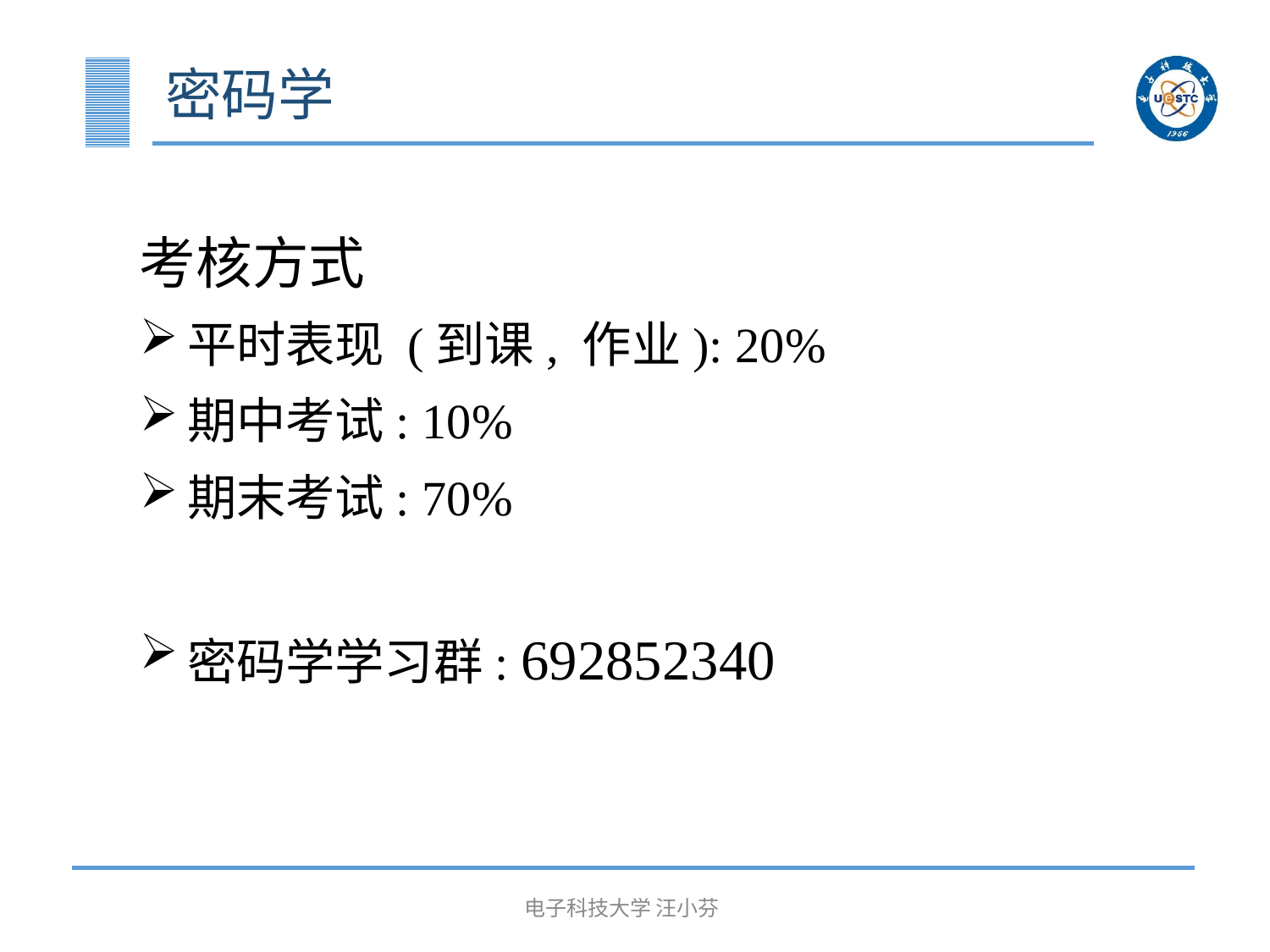

# 密码学
考核方式
平时表现 (到课, 作业): 20%
期中考试: 10%
期末考试: 70%

密码学学习群: 692852340
电子科技大学 汪小芬